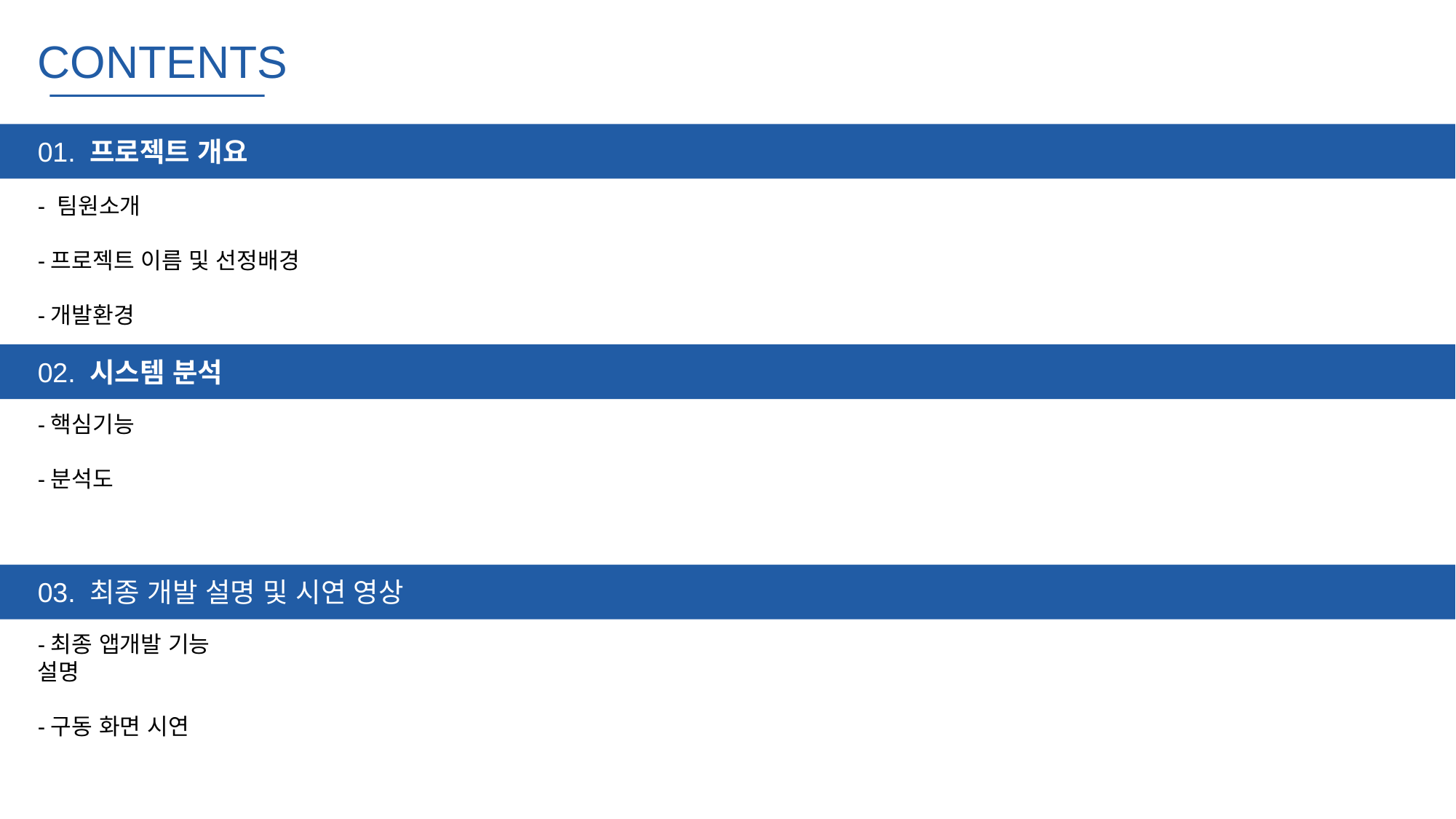

CONTENTS

01. 프로젝트 개요

- 팀원소개

-프로젝트 이름 및 선정배경

-개발환경

02. 시스템 분석
-핵심기능

-분석도

03. 최종 개발 설명 및 시연 영상
-최종 앱개발 기능 설명

-구동 화면 시연